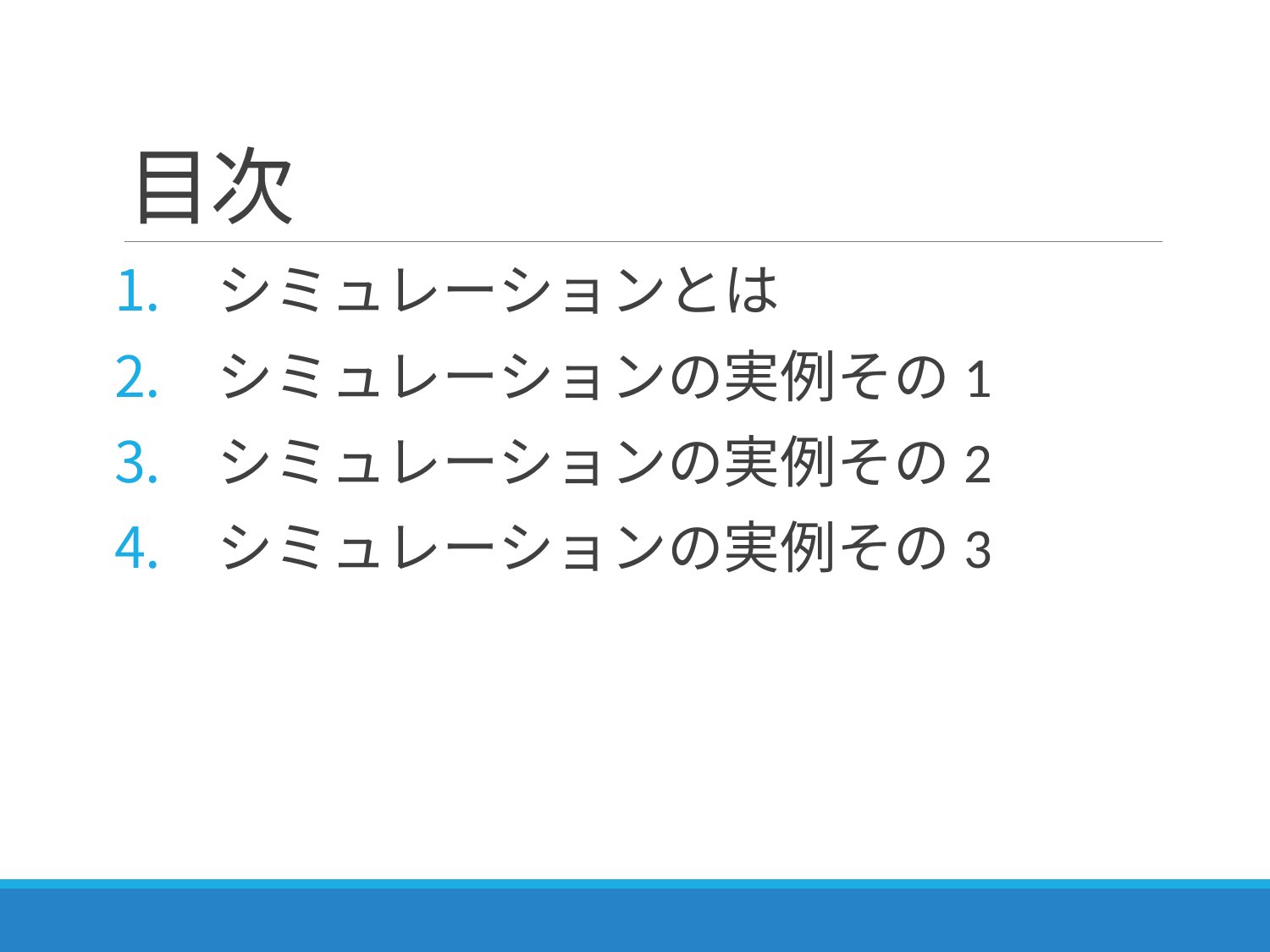

# 目次
シミュレーションとは
シミュレーションの実例その1
シミュレーションの実例その2
シミュレーションの実例その3